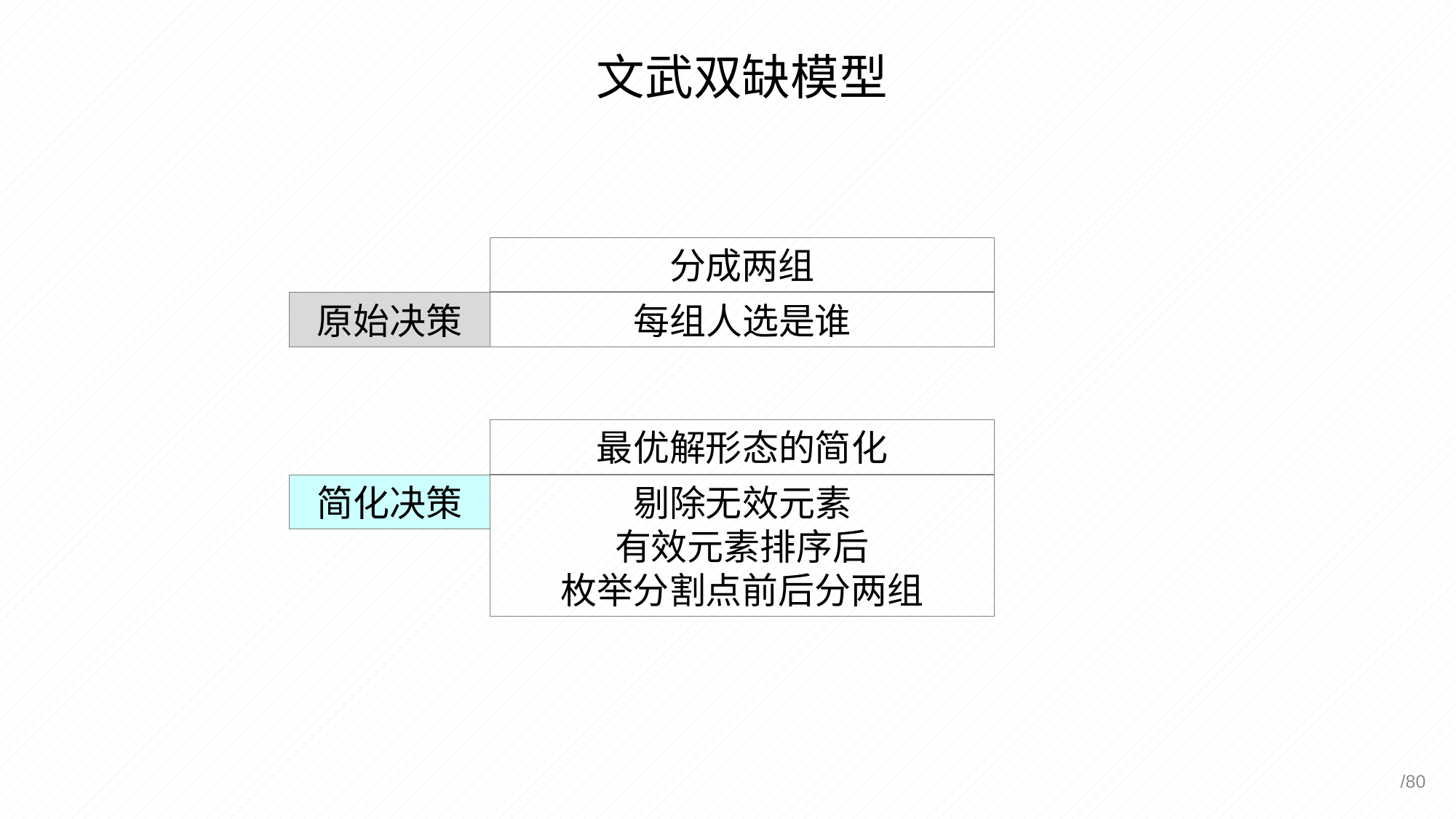

文武双缺模型
分成两组
原始决策
每组人选是谁
最优解形态的简化
简化决策
剔除无效元素
有效元素排序后
枚举分割点前后分两组